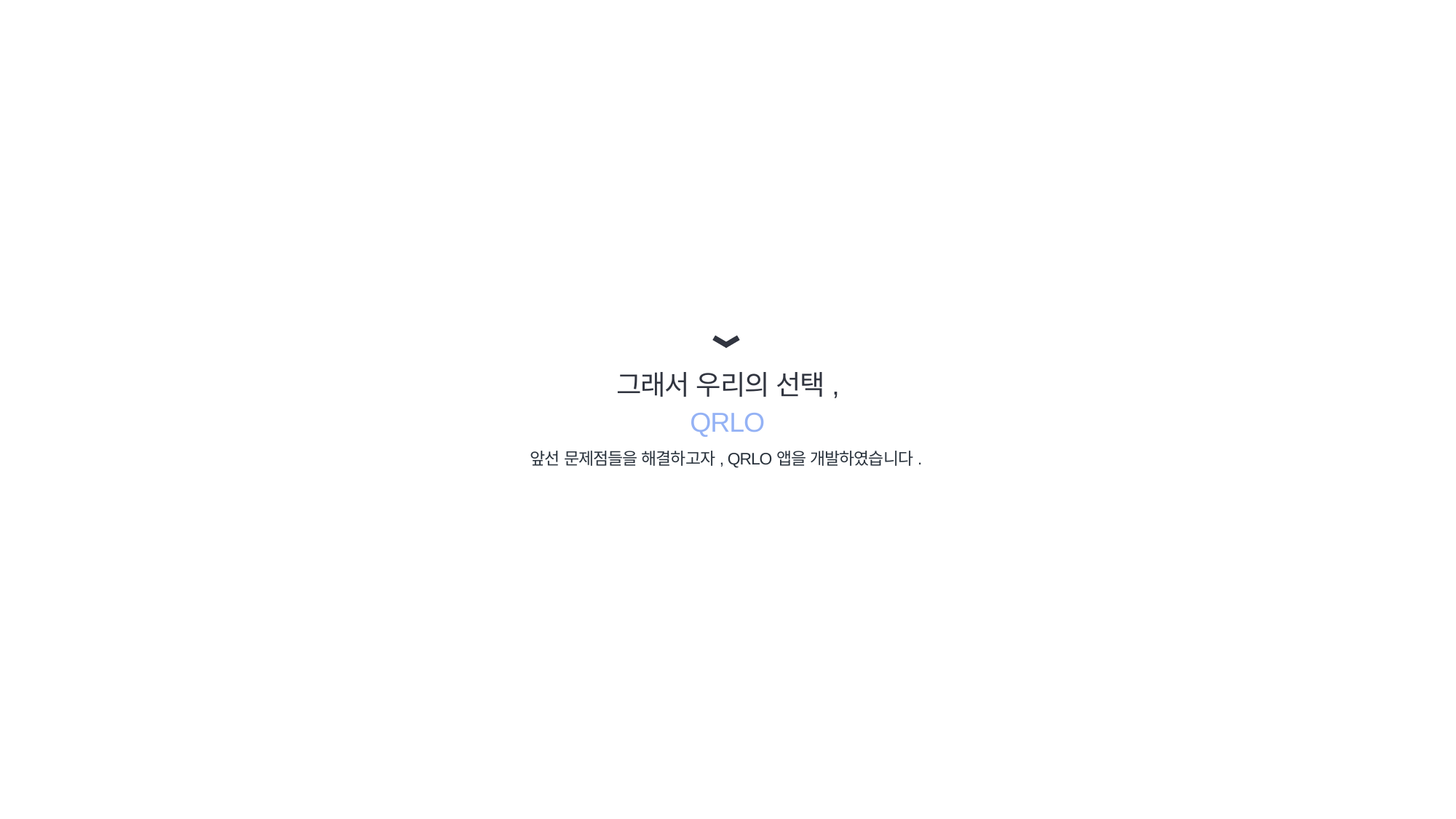

그래서 우리의 선택, QRLO
앞선 문제점들을 해결하고자, QRLO앱을 개발하였습니다.